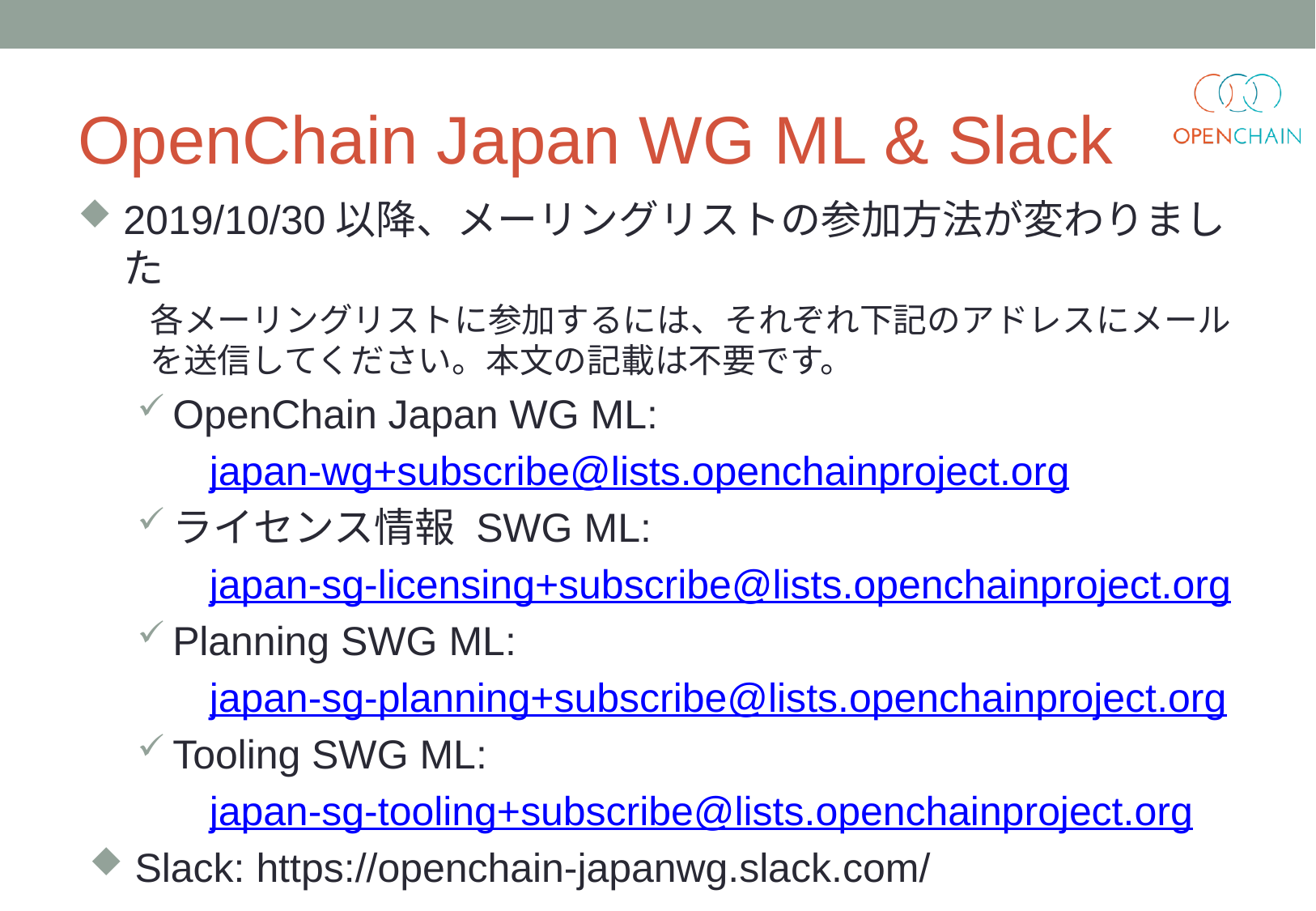

# OpenChain Japan WG ML & Slack
2019/10/30以降、メーリングリストの参加方法が変わりました
各メーリングリストに参加するには、それぞれ下記のアドレスにメールを送信してください。本文の記載は不要です。
OpenChain Japan WG ML:
japan-wg+subscribe@lists.openchainproject.org
ライセンス情報 SWG ML:
japan-sg-licensing+subscribe@lists.openchainproject.org
Planning SWG ML:
japan-sg-planning+subscribe@lists.openchainproject.org
Tooling SWG ML:
japan-sg-tooling+subscribe@lists.openchainproject.org
Slack: https://openchain-japanwg.slack.com/